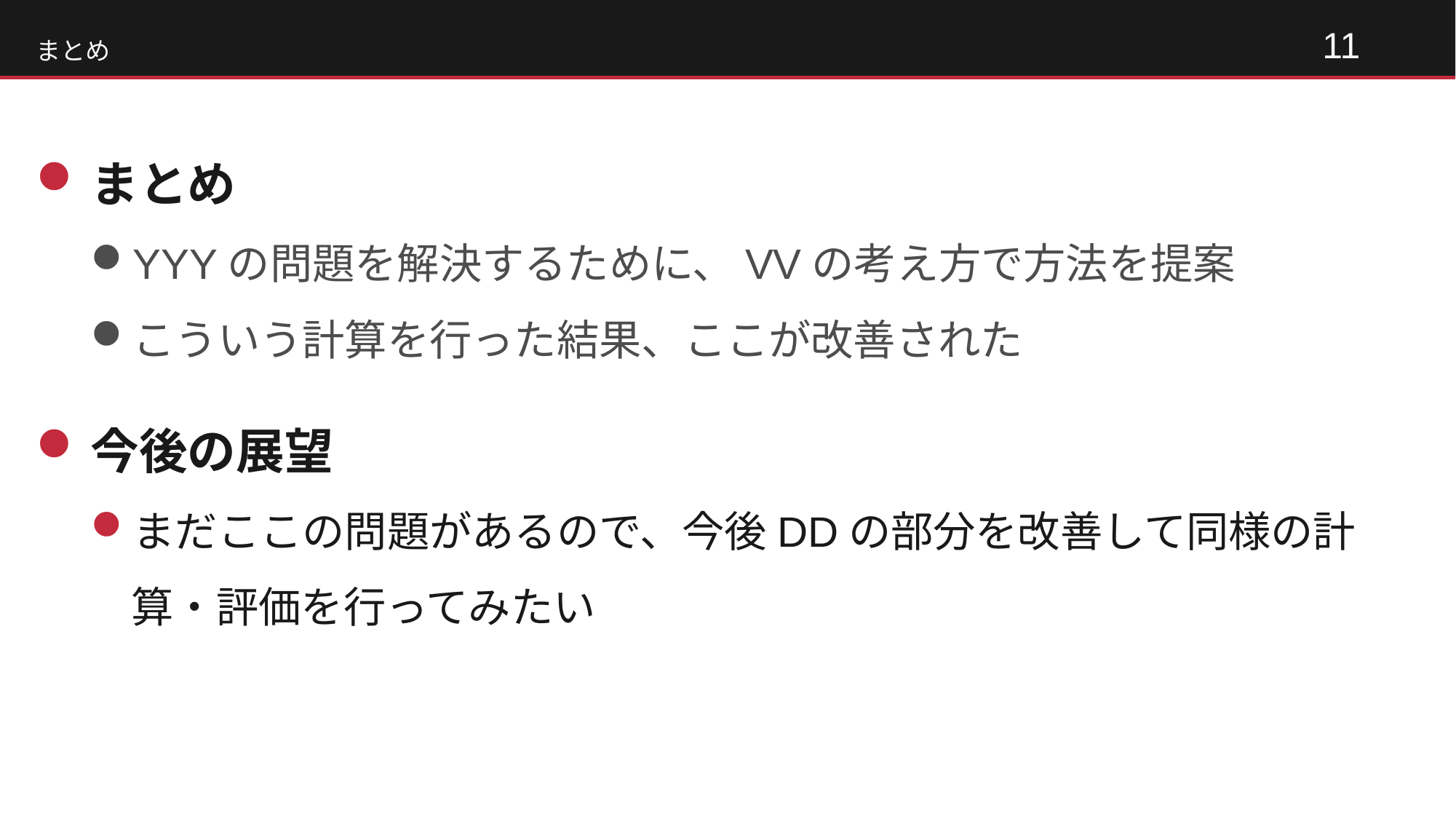

まとめ
まとめ
YYYの問題を解決するために、VVの考え方で方法を提案
こういう計算を行った結果、ここが改善された
今後の展望
まだここの問題があるので、今後DDの部分を改善して同様の計算・評価を行ってみたい